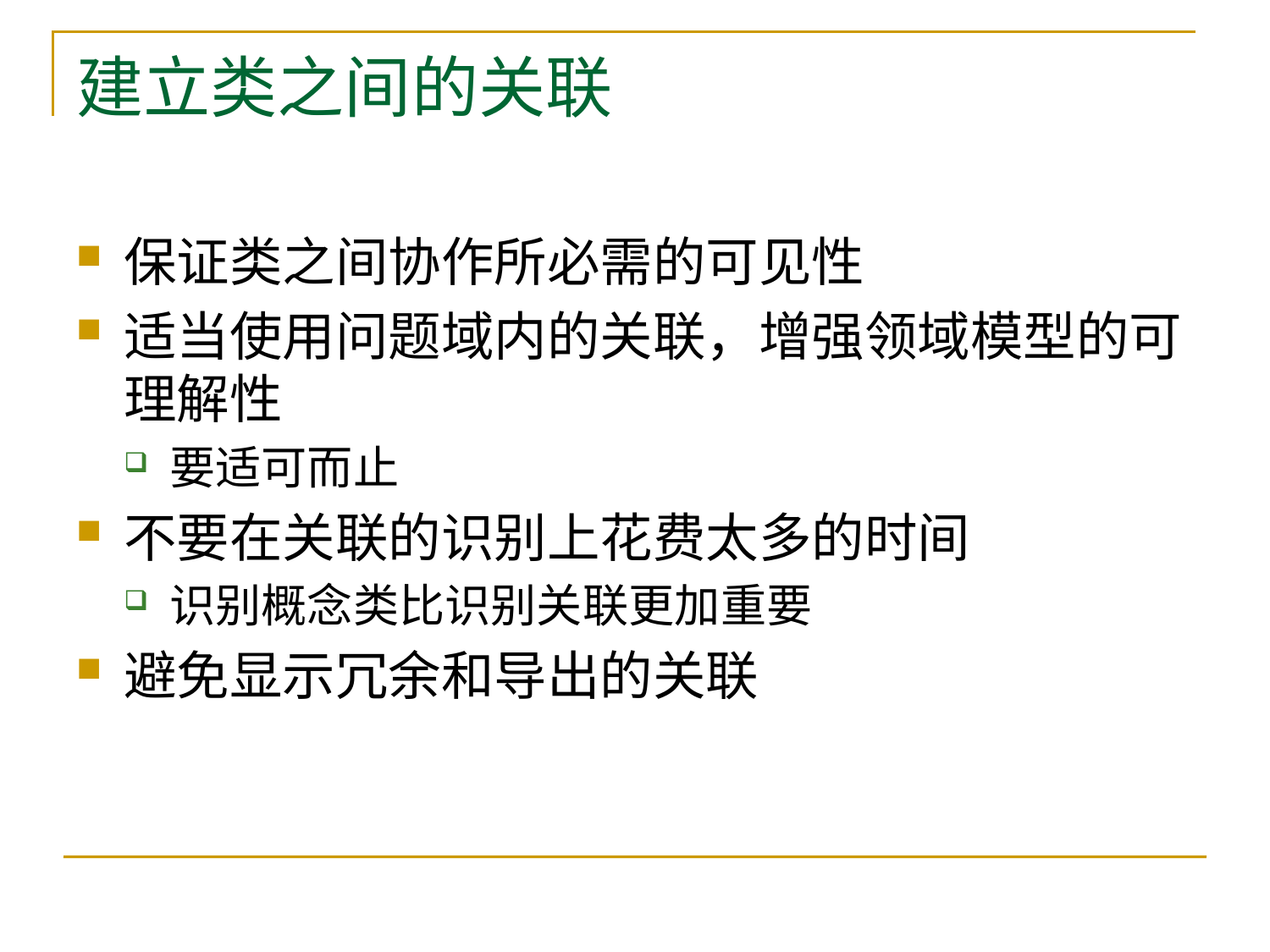

# 建立类之间的关联
保证类之间协作所必需的可见性
适当使用问题域内的关联，增强领域模型的可理解性
要适可而止
不要在关联的识别上花费太多的时间
识别概念类比识别关联更加重要
避免显示冗余和导出的关联